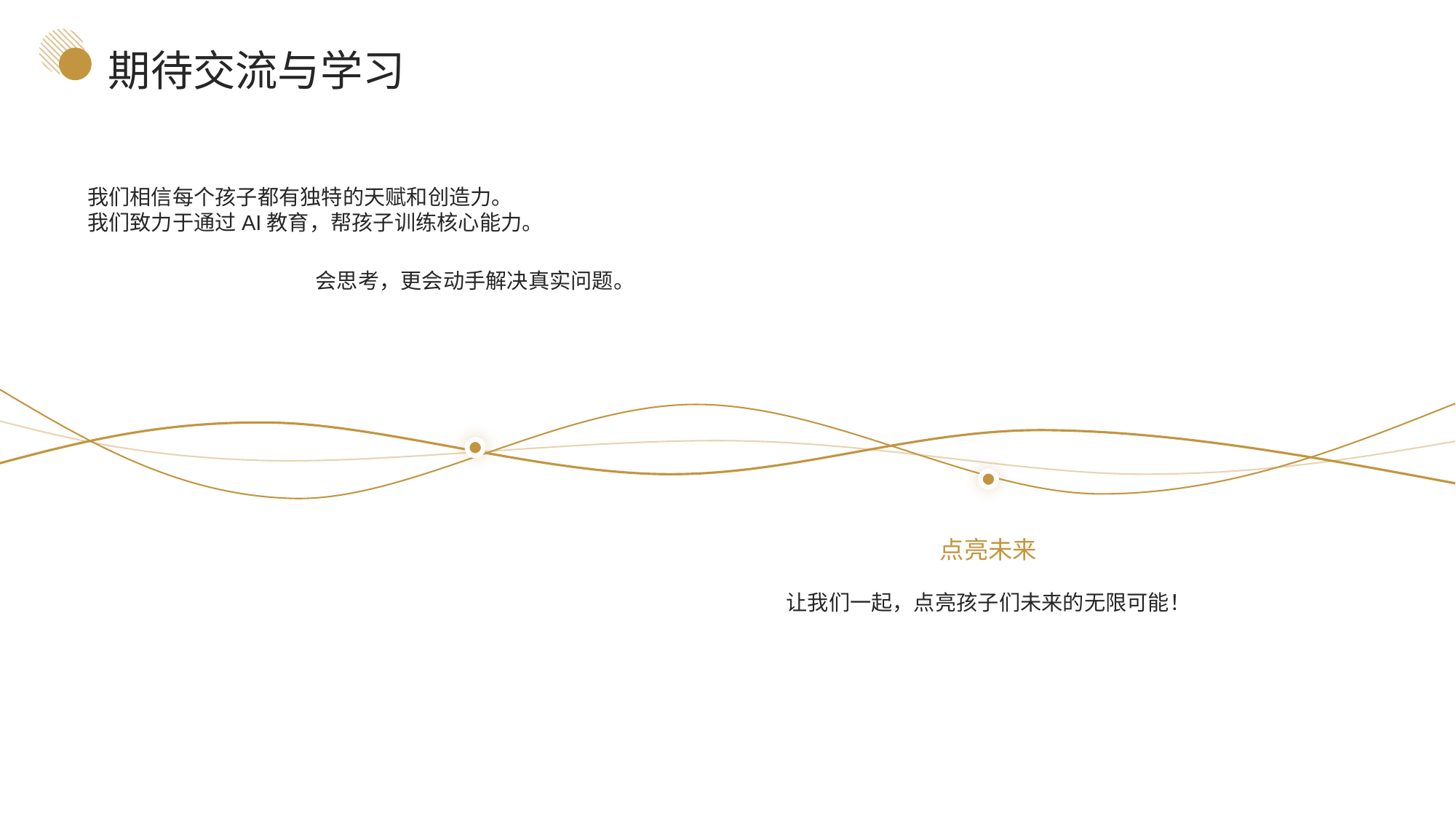

期待交流与学习

我们相信每个孩子都有独特的天赋和创造力。
我们致力于通过AI教育，帮孩子训练核心能力。

会思考，更会动手解决真实问题。

点亮未来
让我们一起，点亮孩子们未来的无限可能！